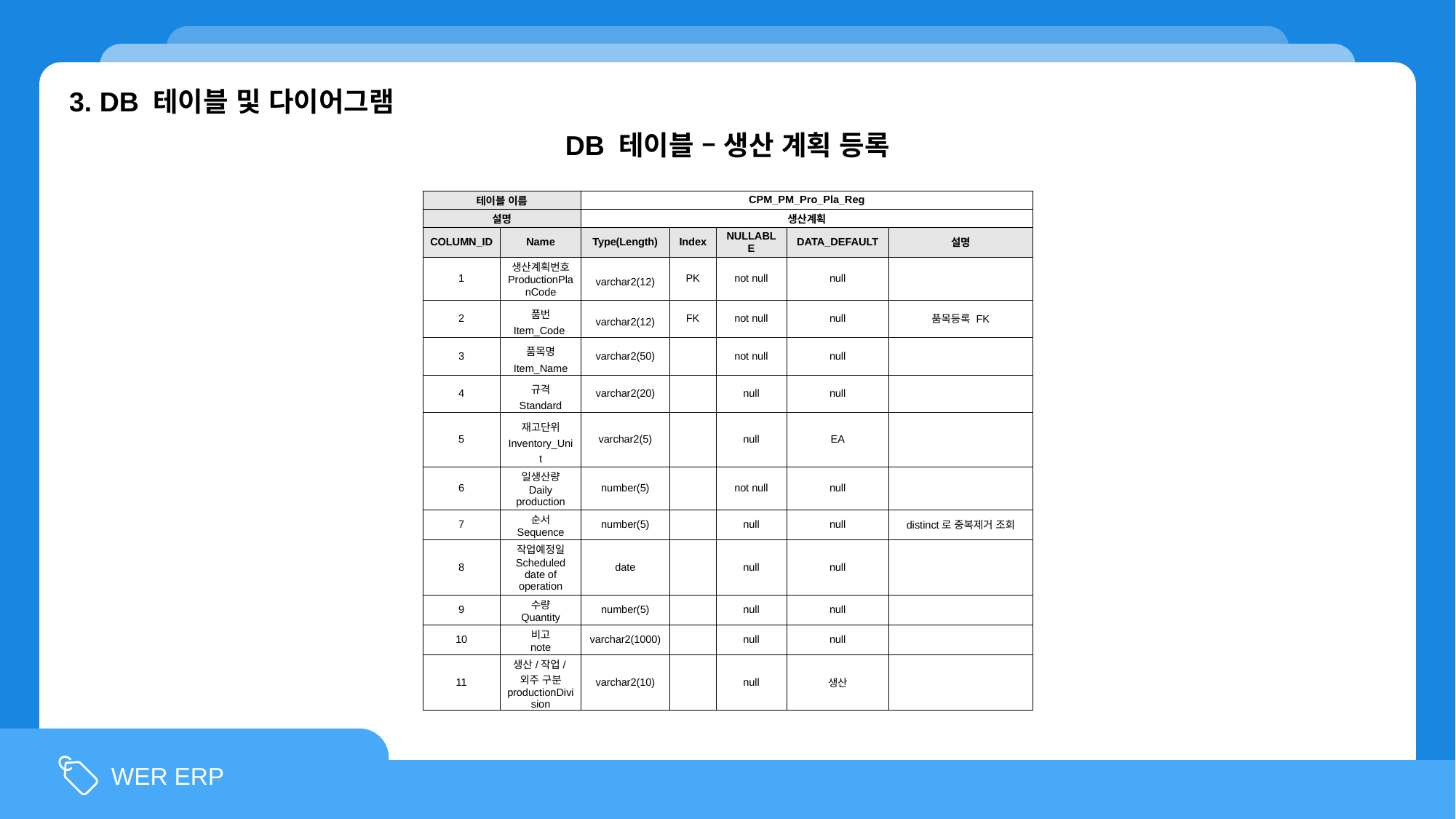

3. DB 테이블 및 다이어그램
DB 테이블 – 생산 계획 등록
| 테이블 이름 |  | CPM\_PM\_Pro\_Pla\_Reg |  |  |  |  |
| --- | --- | --- | --- | --- | --- | --- |
| 설명 |  | 생산계획 |  |  |  |  |
| COLUMN\_ID | Name | Type(Length) | Index | NULLABLE | DATA\_DEFAULT | 설명 |
| 1 | 생산계획번호 ProductionPlanCode | varchar2(12) | PK | not null | null |  |
| 2 | 품번 Item\_Code | varchar2(12) | FK | not null | null | 품목등록 FK |
| 3 | 품목명 Item\_Name | varchar2(50) |  | not null | null |  |
| 4 | 규격 Standard | varchar2(20) |  | null | null |  |
| 5 | 재고단위 Inventory\_Unit | varchar2(5) |  | null | EA |  |
| 6 | 일생산량 Daily production | number(5) |  | not null | null |  |
| 7 | 순서 Sequence | number(5) |  | null | null | distinct로 중복제거 조회 |
| 8 | 작업예정일 Scheduled date of operation | date |  | null | null |  |
| 9 | 수량 Quantity | number(5) |  | null | null |  |
| 10 | 비고 note | varchar2(1000) |  | null | null |  |
| 11 | 생산/작업/외주 구분 productionDivision | varchar2(10) |  | null | 생산 |  |

WER ERP